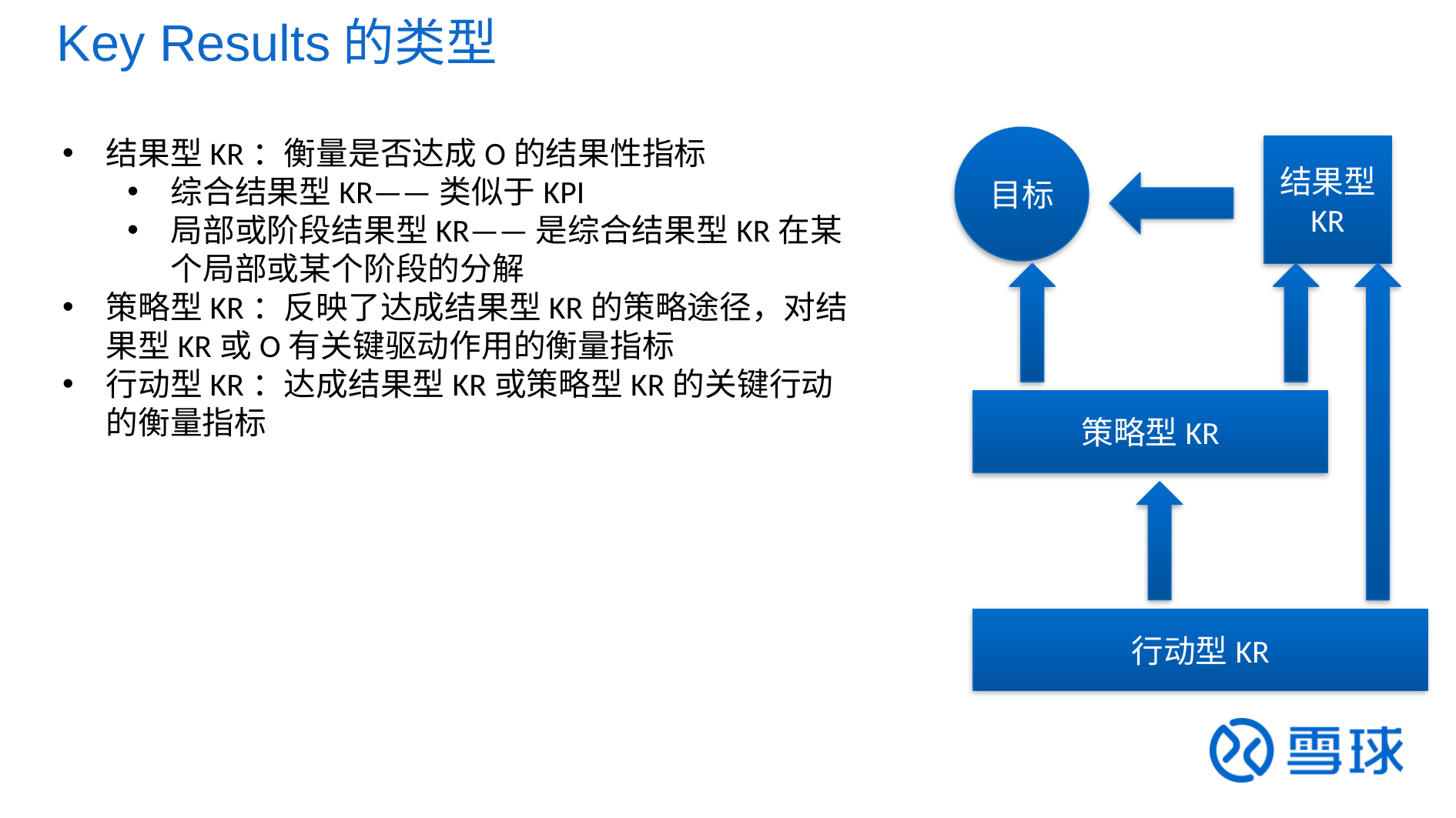

Key Results的类型
结果型KR：衡量是否达成O的结果性指标
综合结果型KR——类似于KPI
局部或阶段结果型KR——是综合结果型KR在某个局部或某个阶段的分解
策略型KR：反映了达成结果型KR的策略途径，对结果型KR或O有关键驱动作用的衡量指标
行动型KR：达成结果型KR或策略型KR的关键行动的衡量指标
目标
结果型
KR

策略型KR

行动型KR